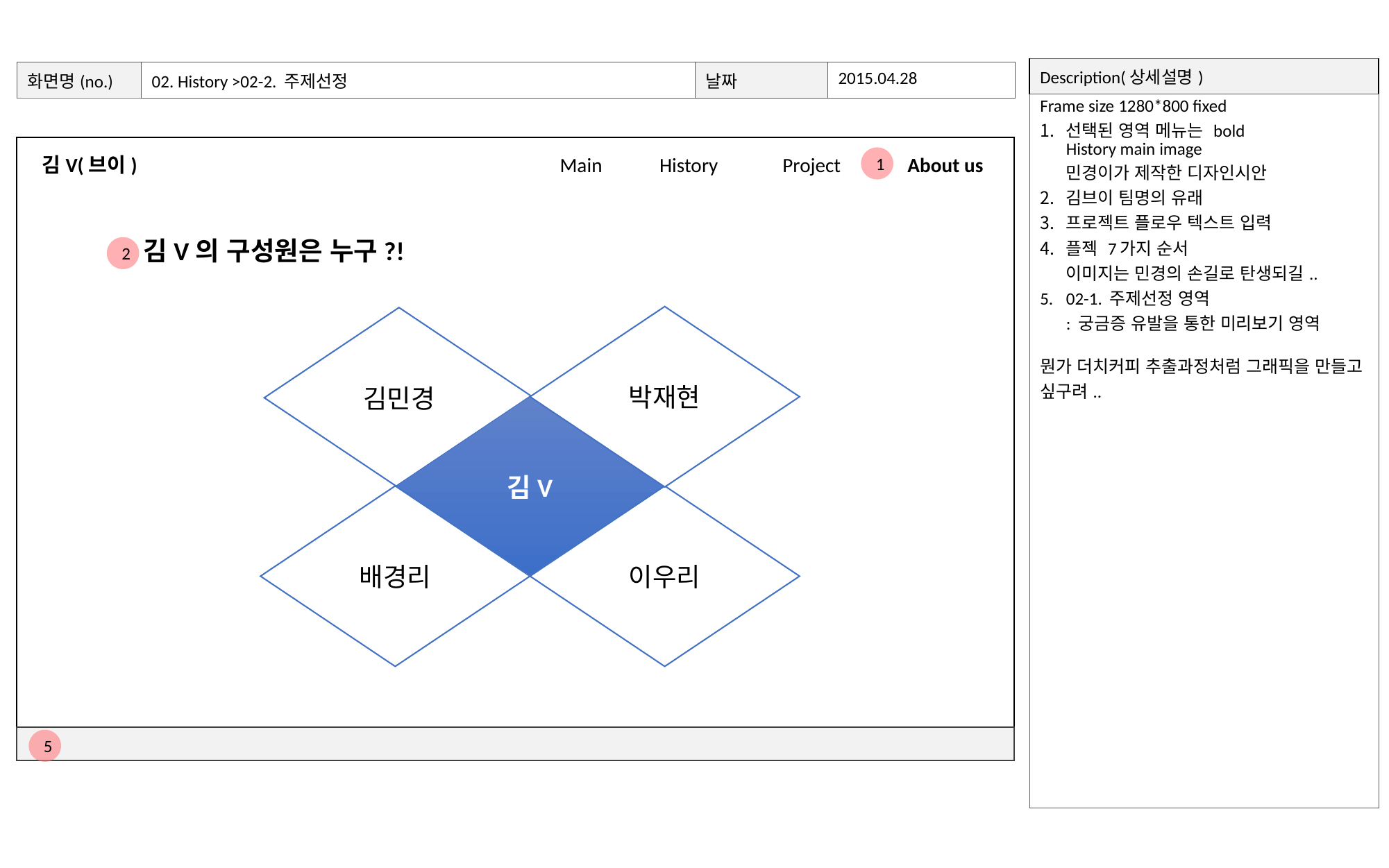

| Description(상세설명) |
| --- |
| Frame size 1280\*800 fixed 선택된 영역 메뉴는 bold History main image 민경이가 제작한 디자인시안 김브이 팀명의 유래 프로젝트 플로우 텍스트 입력 플젝 7가지 순서 이미지는 민경의 손길로 탄생되길.. 02-1. 주제선정 영역 : 궁금증 유발을 통한 미리보기 영역 뭔가 더치커피 추출과정처럼 그래픽을 만들고 싶구려.. |
| 화면명(no.) | 02. History >02-2. 주제선정 | 날짜 | 2015.04.28 |
| --- | --- | --- | --- |

1
김V(브이)
Main
History
Project
About us
김V의 구성원은 누구?!
2
4
박재현
김민경
김V
4
배경리
이우리
3

5